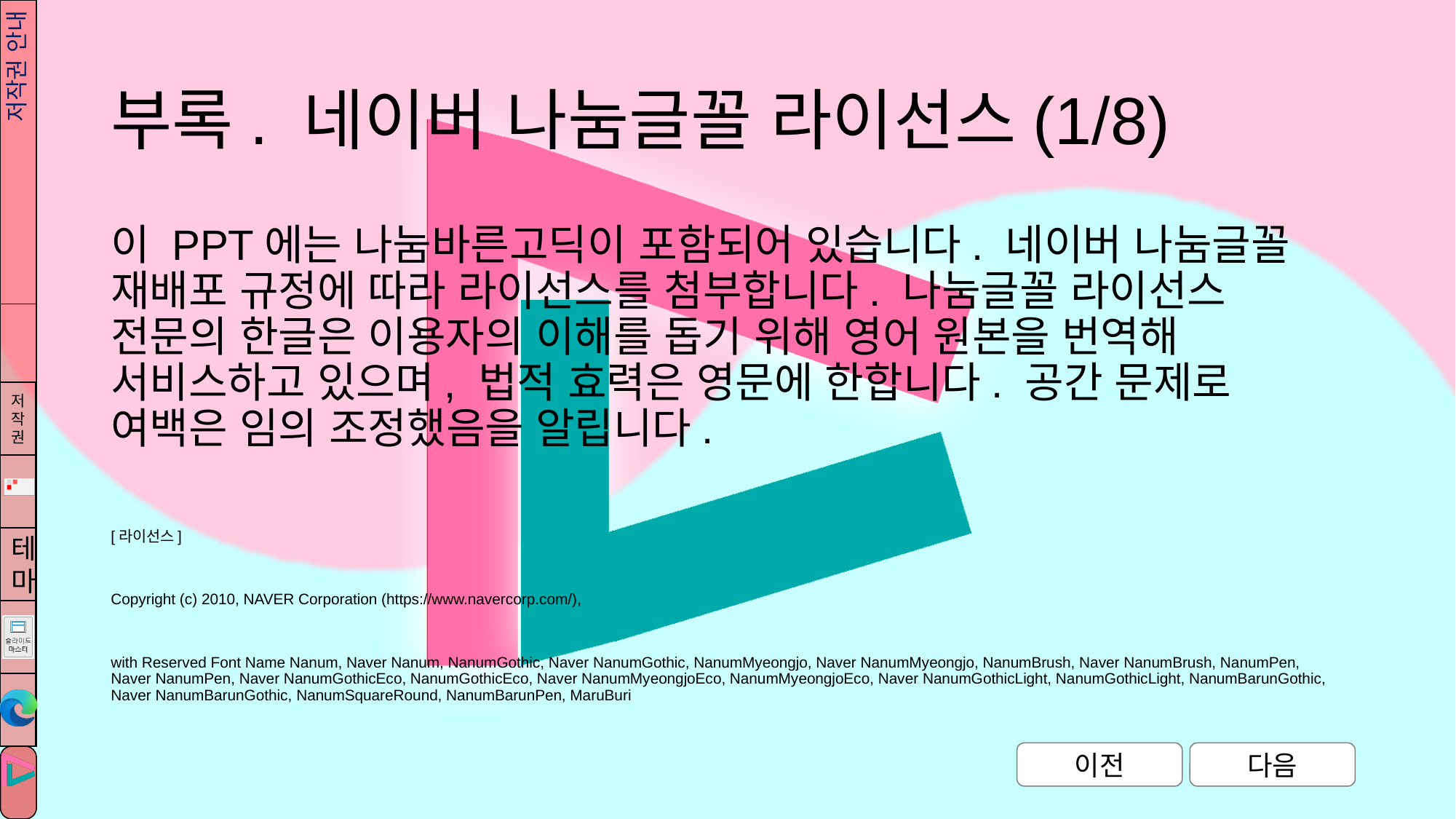

# 부록. 네이버 나눔글꼴 라이선스(1/8)
저작권 안내
이 PPT에는 나눔바른고딕이 포함되어 있습니다. 네이버 나눔글꼴 재배포 규정에 따라 라이선스를 첨부합니다. 나눔글꼴 라이선스 전문의 한글은 이용자의 이해를 돕기 위해 영어 원본을 번역해 서비스하고 있으며, 법적 효력은 영문에 한합니다. 공간 문제로 여백은 임의 조정했음을 알립니다.

[라이선스]

Copyright (c) 2010, NAVER Corporation (https://www.navercorp.com/),

with Reserved Font Name Nanum, Naver Nanum, NanumGothic, Naver NanumGothic, NanumMyeongjo, Naver NanumMyeongjo, NanumBrush, Naver NanumBrush, NanumPen, Naver NanumPen, Naver NanumGothicEco, NanumGothicEco, Naver NanumMyeongjoEco, NanumMyeongjoEco, Naver NanumGothicLight, NanumGothicLight, NanumBarunGothic, Naver NanumBarunGothic, NanumSquareRound, NanumBarunPen, MaruBuri